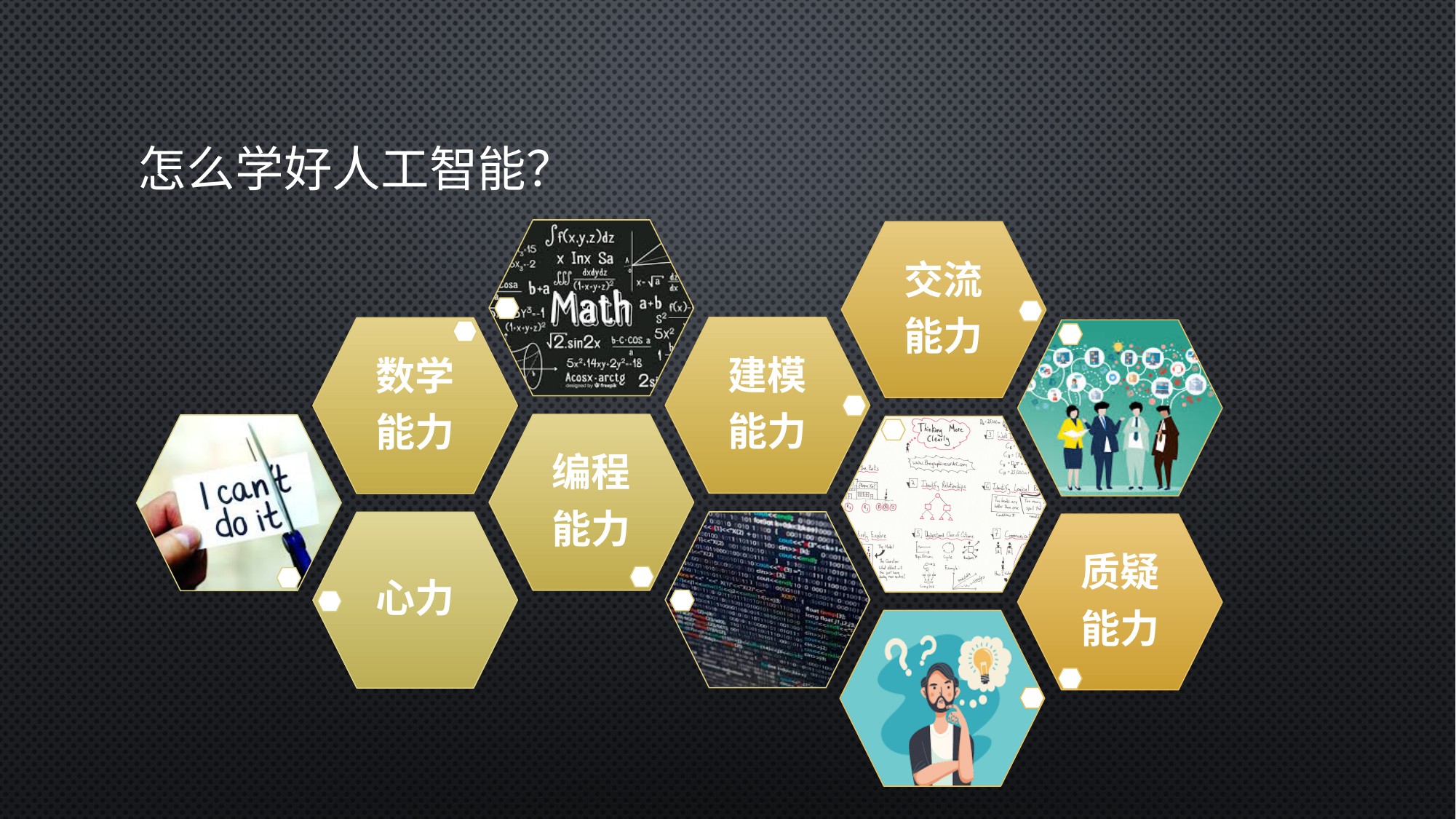

# 怎么学好人工智能？
心力
编程
能力
数学
能力
建模
能力
交流
能力
质疑
能力